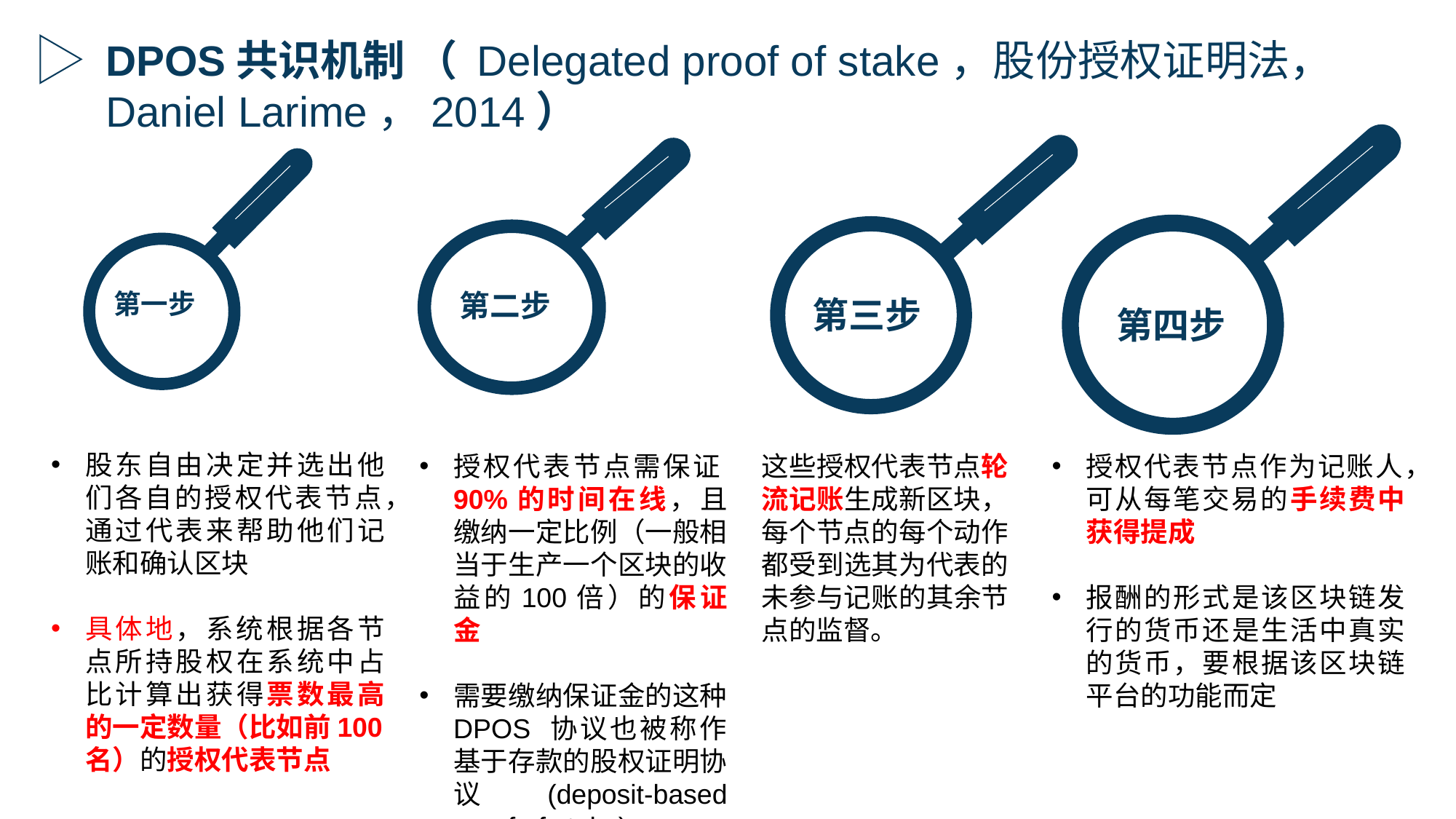

DPOS共识机制 （ Delegated proof of stake，股份授权证明法， Daniel Larime，2014）

第一步

第二步
第三步
第四步
股东自由决定并选出他们各自的授权代表节点，通过代表来帮助他们记账和确认区块

具体地，系统根据各节点所持股权在系统中占比计算出获得票数最高的一定数量（比如前100名）的授权代表节点
授权代表节点需保证90%的时间在线，且缴纳一定比例（一般相当于生产一个区块的收益的100倍）的保证金

需要缴纳保证金的这种 DPOS 协议也被称作基于存款的股权证明协议(deposit-based proof of stake)
这些授权代表节点轮流记账生成新区块，每个节点的每个动作都受到选其为代表的未参与记账的其余节点的监督。
授权代表节点作为记账人，可从每笔交易的手续费中获得提成

报酬的形式是该区块链发行的货币还是生活中真实的货币，要根据该区块链平台的功能而定